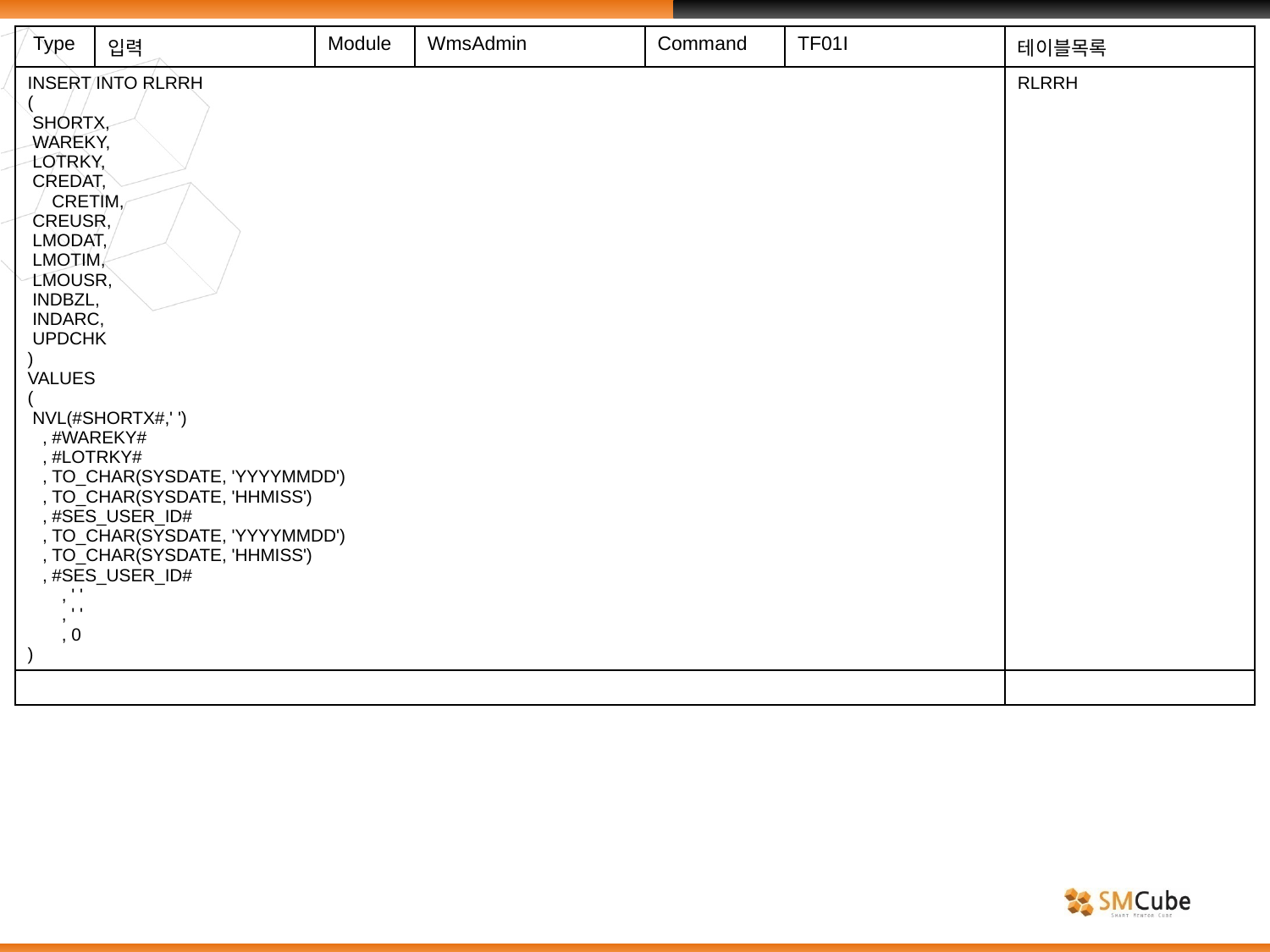

| Type | 입력 | Module | WmsAdmin | Command | TF01I | 테이블목록 |
| --- | --- | --- | --- | --- | --- | --- |
| INSERT INTO RLRRH ( SHORTX, WAREKY, LOTRKY, CREDAT, CRETIM, CREUSR, LMODAT, LMOTIM, LMOUSR, INDBZL, INDARC, UPDCHK ) VALUES ( NVL(#SHORTX#,' ') , #WAREKY# , #LOTRKY# , TO\_CHAR(SYSDATE, 'YYYYMMDD') , TO\_CHAR(SYSDATE, 'HHMISS') , #SES\_USER\_ID# , TO\_CHAR(SYSDATE, 'YYYYMMDD') , TO\_CHAR(SYSDATE, 'HHMISS') , #SES\_USER\_ID# , ' ' , ' ' , 0 ) |  |  |  |  |  | RLRRH |
|  |  |  |  |  |  |  |